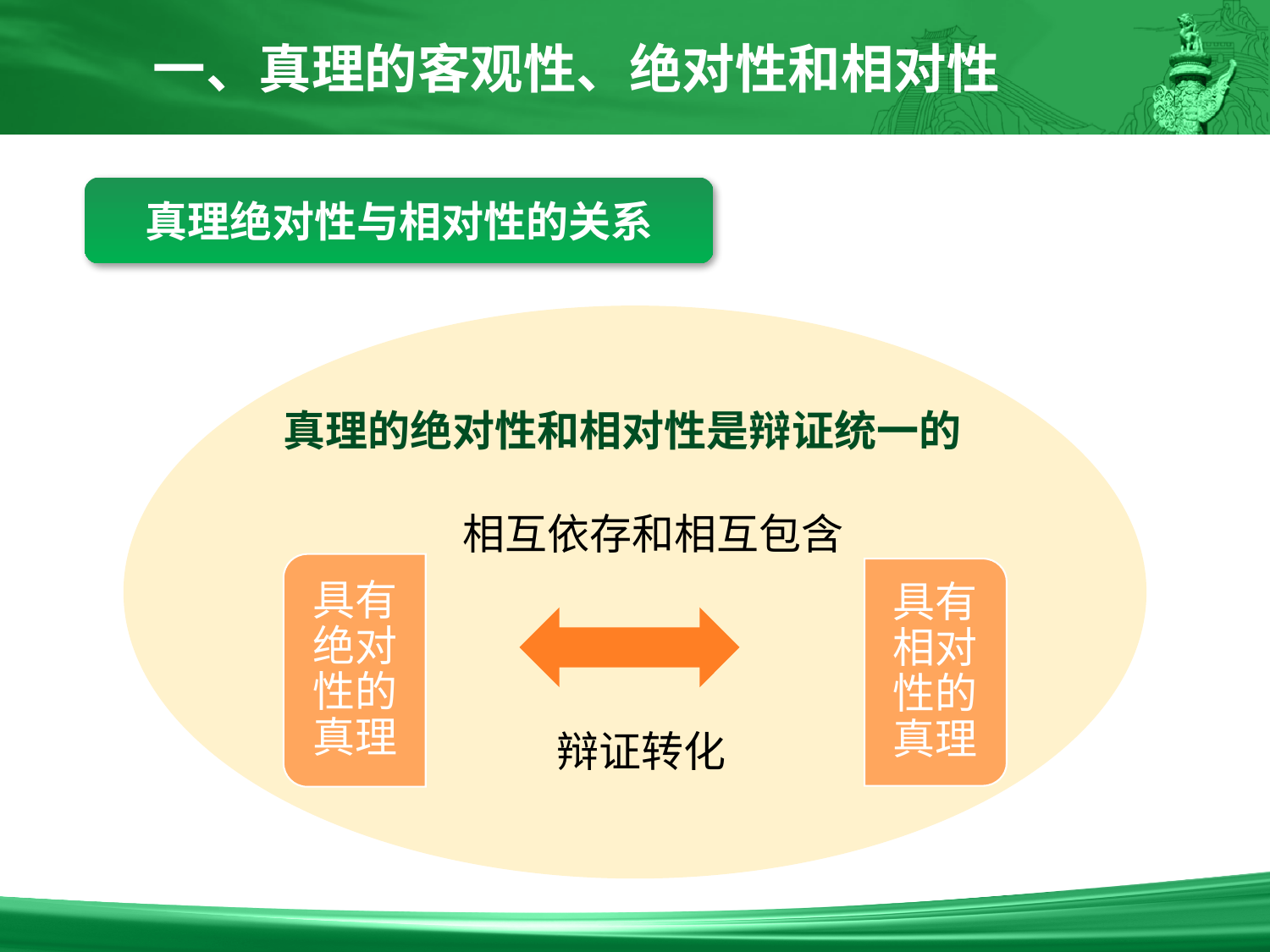

一、真理的客观性、绝对性和相对性
真理绝对性与相对性的关系

真理的绝对性和相对性是辩证统一的
相互依存和相互包含
具有绝对性的真理
具有相对性的真理

辩证转化